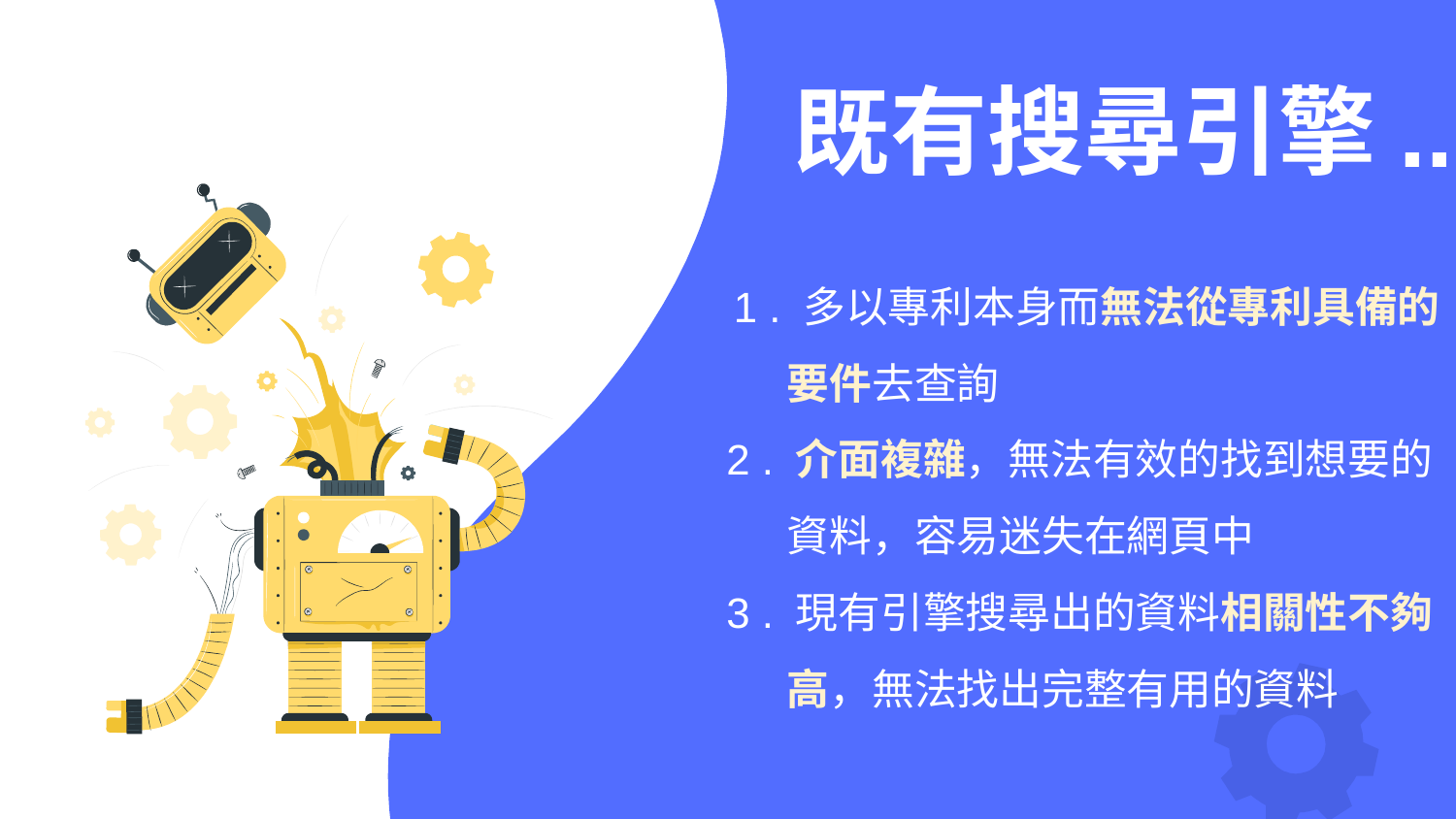

# 既有搜尋引擎...

 1 . 多以專利本身而無法從專利具備的
　　要件去查詢
2 . 介面複雜，無法有效的找到想要的
　　資料，容易迷失在網頁中
3 . 現有引擎搜尋出的資料相關性不夠
　　高，無法找出完整有用的資料